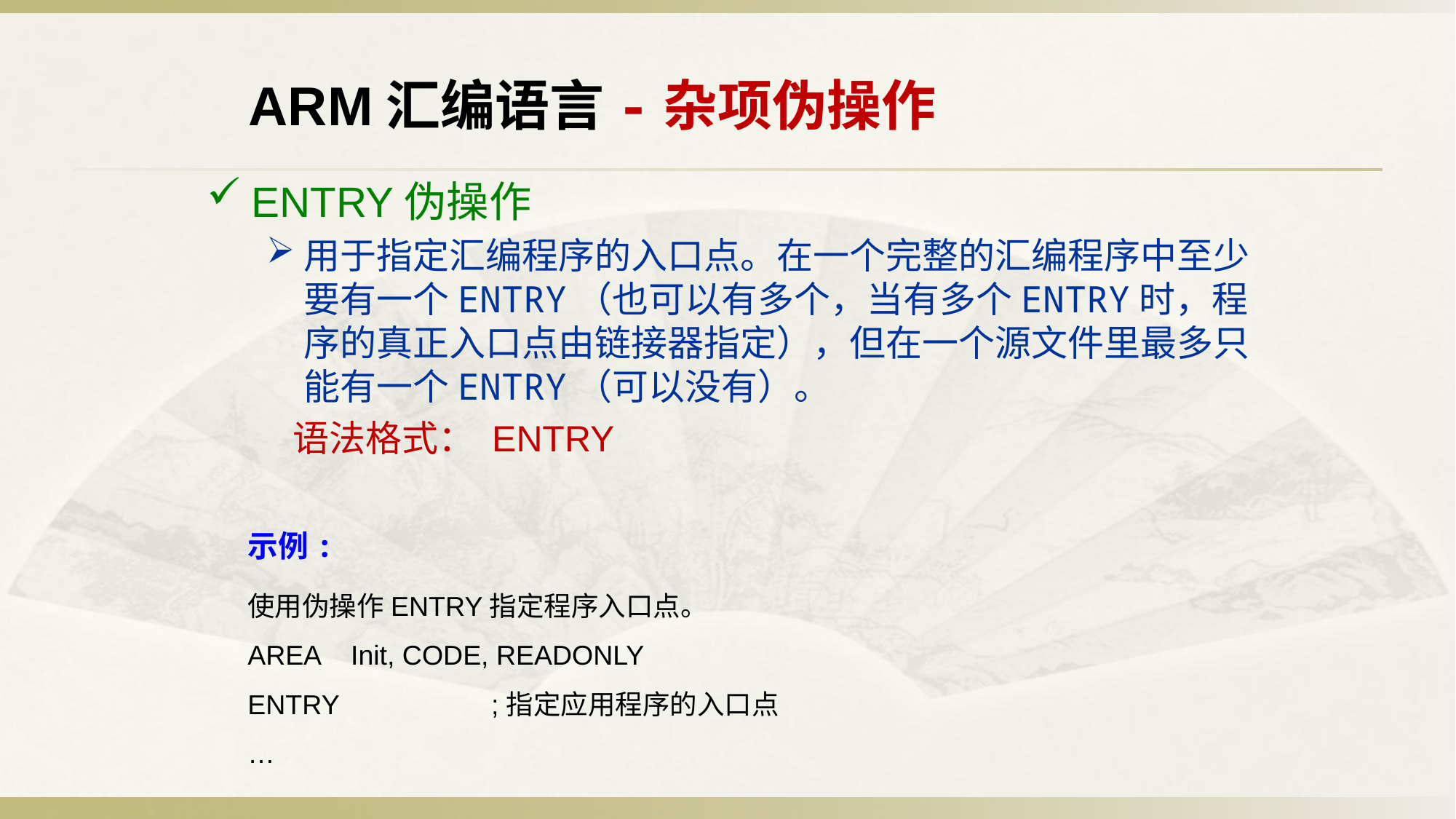

ARM汇编语言-杂项伪操作
ENTRY伪操作
用于指定汇编程序的入口点。在一个完整的汇编程序中至少要有一个ENTRY（也可以有多个，当有多个ENTRY时，程序的真正入口点由链接器指定），但在一个源文件里最多只能有一个ENTRY（可以没有）。
语法格式： ENTRY

示例:
使用伪操作ENTRY指定程序入口点。
AREA    Init, CODE, READONLY
ENTRY                    ;指定应用程序的入口点
…